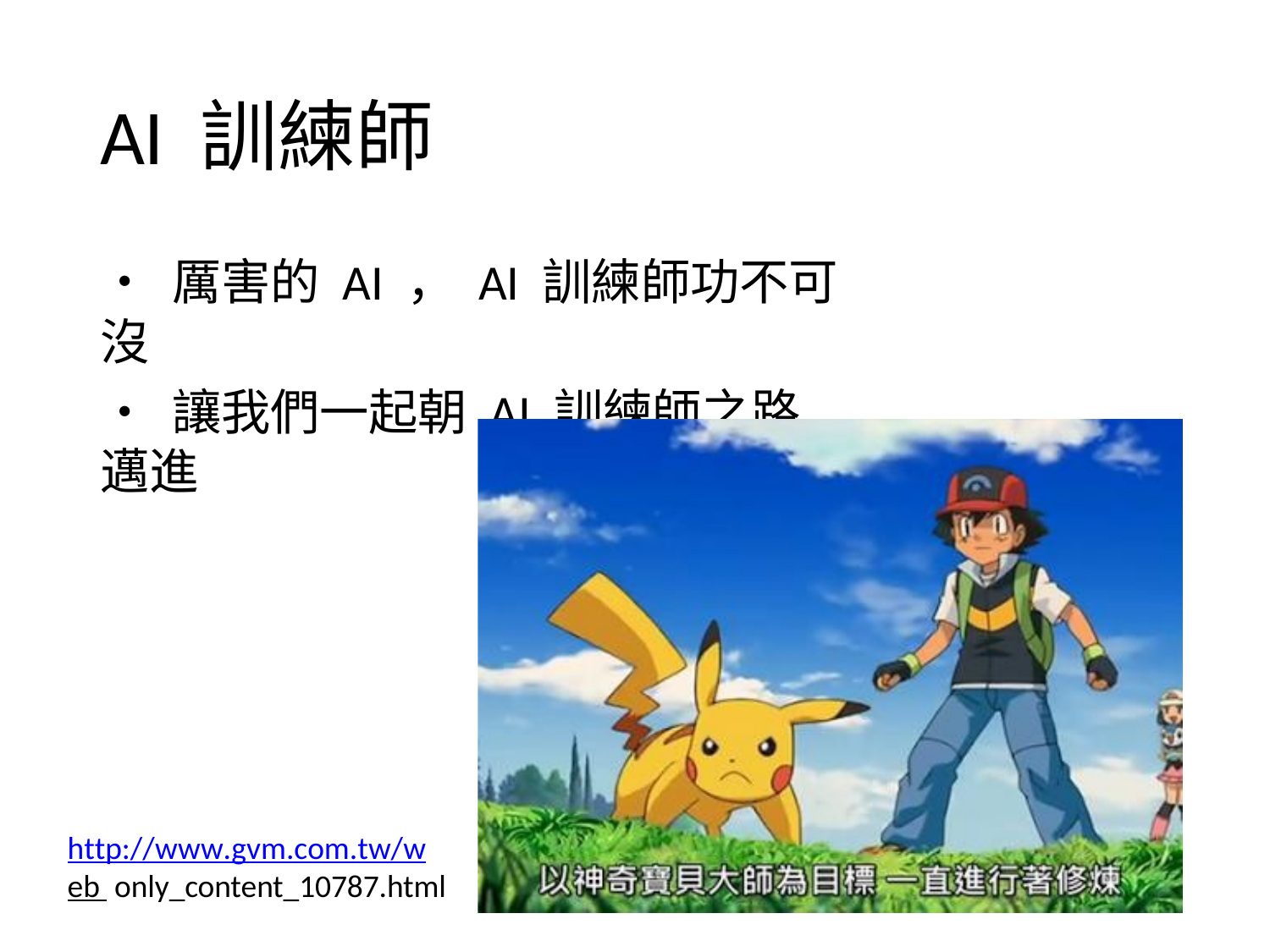

# AI 訓練師
• 厲害的 AI ， AI 訓練師功不可沒
• 讓我們一起朝 AI 訓練師之路邁進

http://www.gvm.com.tw/web  only_content_10787.html